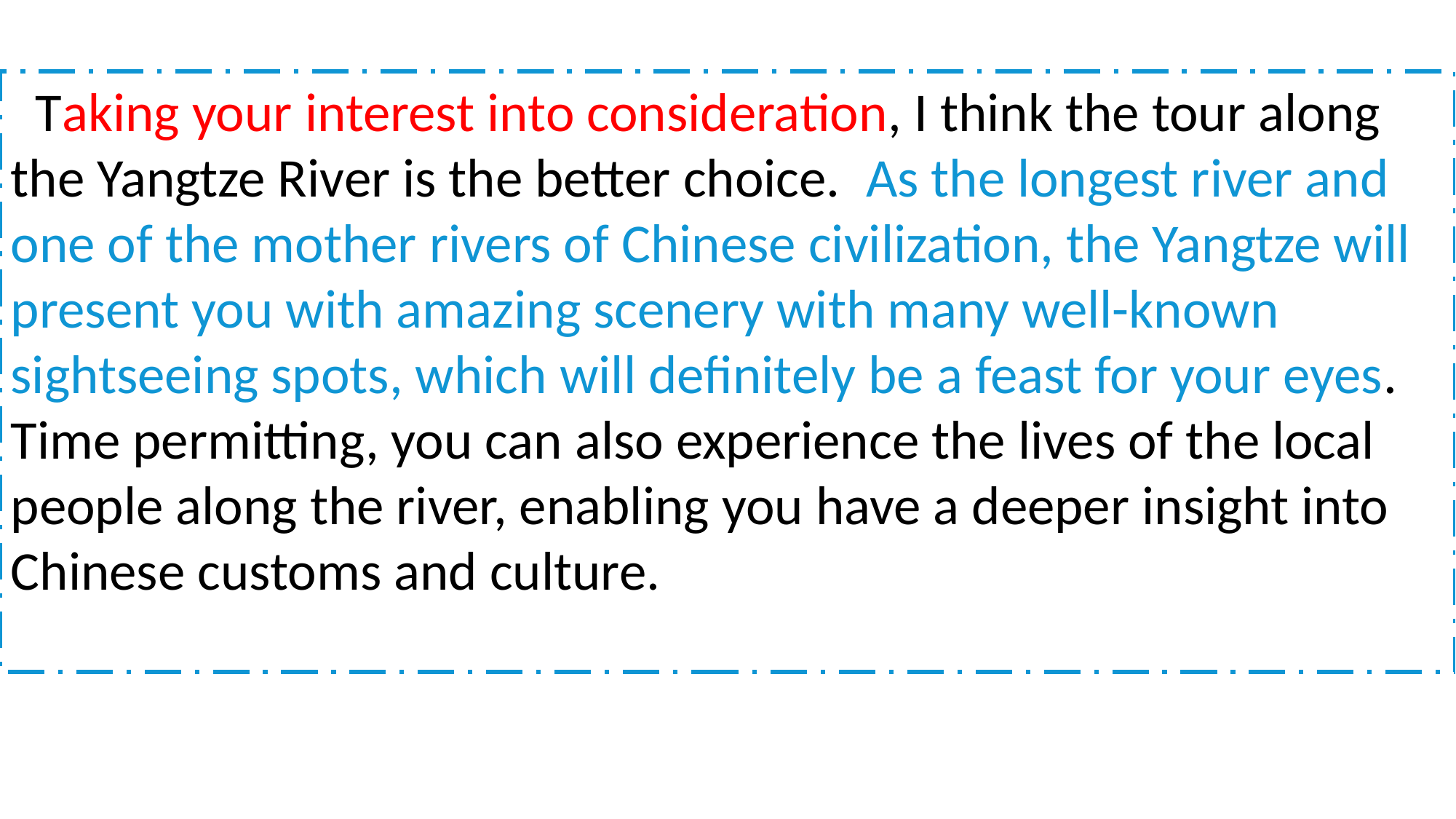

Taking your interest into consideration, I think the tour along the Yangtze River is the better choice.  As the longest river and one of the mother rivers of Chinese civilization, the Yangtze will present you with amazing scenery with many well-known sightseeing spots, which will definitely be a feast for your eyes. Time permitting, you can also experience the lives of the local people along the river, enabling you have a deeper insight into Chinese customs and culture.

高中   英语